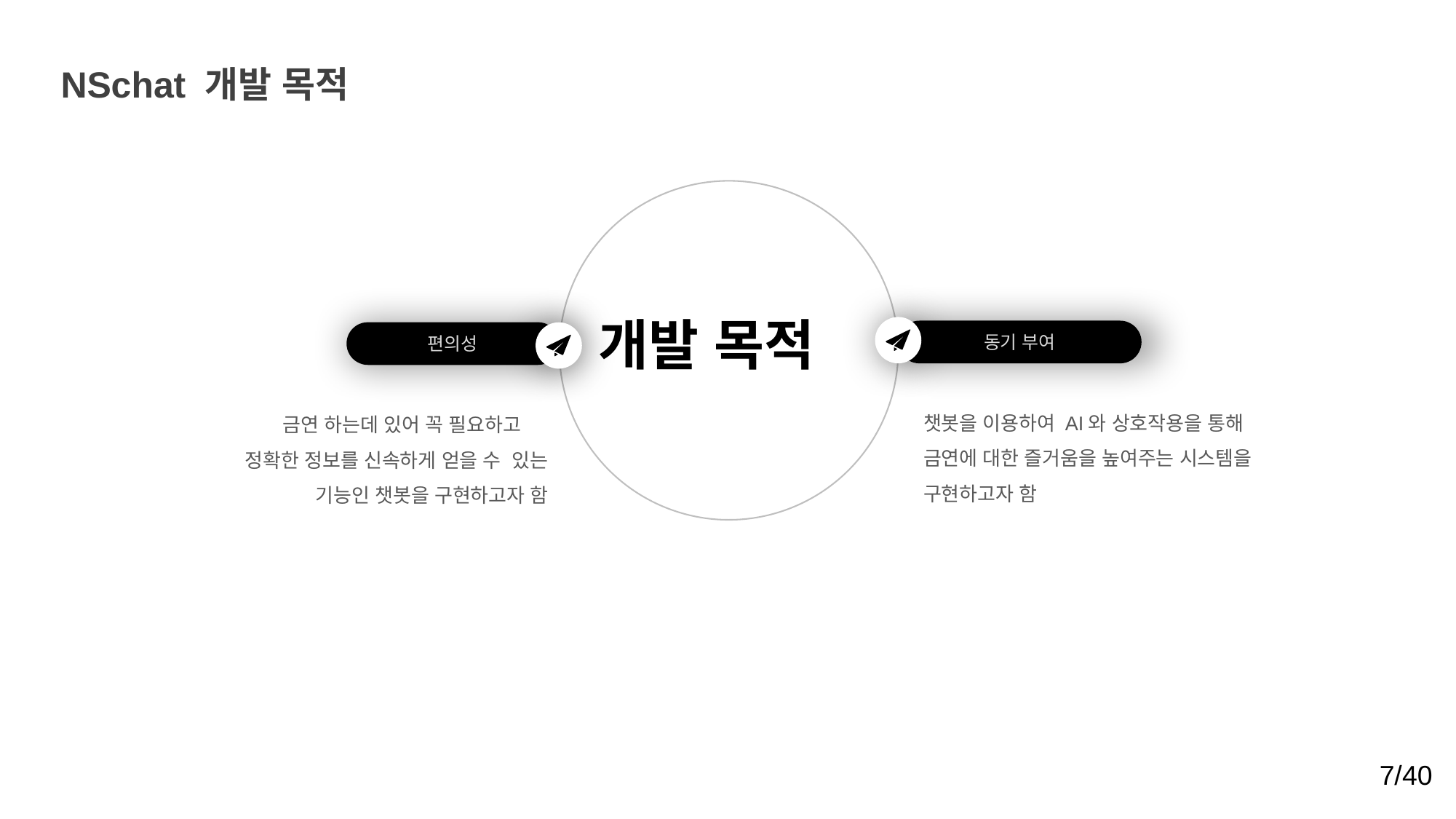

NSchat 개발 목적

개발 목적

동기 부여
편의성

챗봇을 이용하여 AI와 상호작용을 통해 금연에 대한 즐거움을 높여주는 시스템을 구현하고자 함
금연 하는데 있어 꼭 필요하고      정확한 정보를 신속하게 얻을 수  있는 기능인 챗봇을 구현하고자 함
7/40